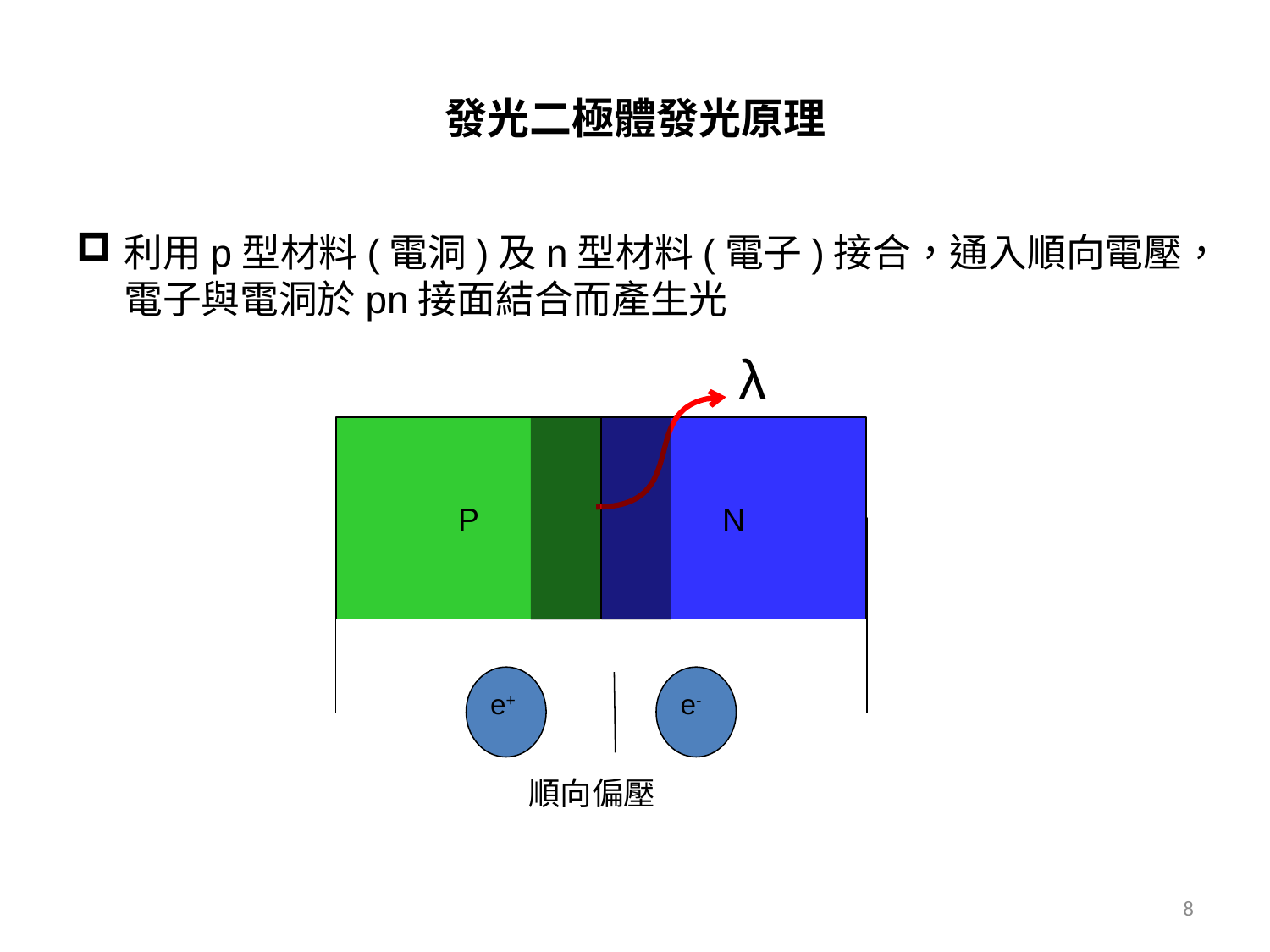

# 發光二極體發光原理
利用p型材料(電洞)及n型材料(電子)接合，通入順向電壓，電子與電洞於pn接面結合而產生光
λ

P
N
e+
e-
順向偏壓
8